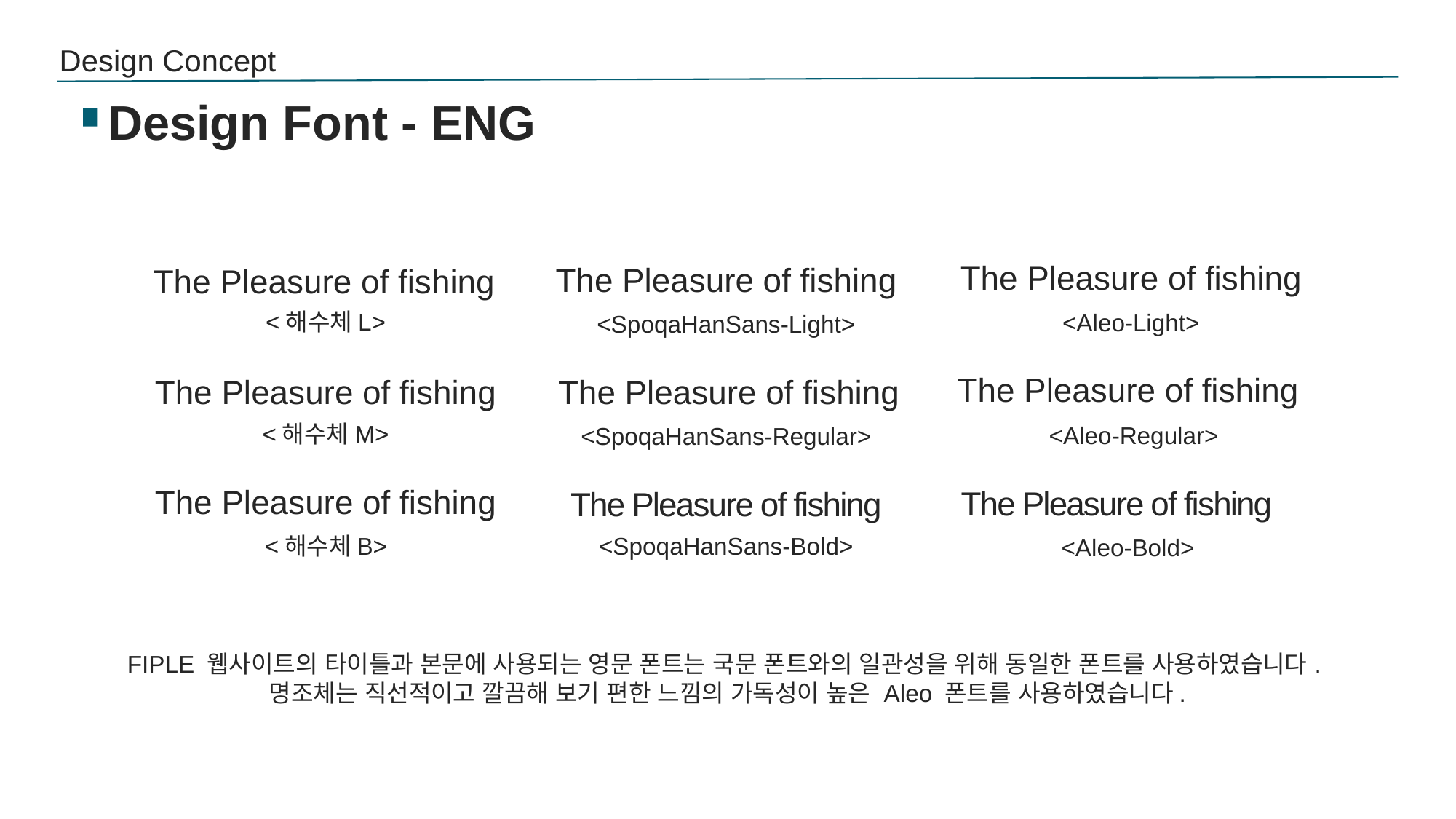

Design Concept
Design Font - ENG

The Pleasure of fishing
<Aleo-Light>
The Pleasure of fishing
<Aleo-Regular>
The Pleasure of fishing
<Aleo-Bold>
The Pleasure of fishing
<해수체L>
The Pleasure of fishing
<해수체M>
The Pleasure of fishing
<해수체B>
The Pleasure of fishing
<SpoqaHanSans-Light>
The Pleasure of fishing
<SpoqaHanSans-Regular>
The Pleasure of fishing
<SpoqaHanSans-Bold>
FIPLE 웹사이트의 타이틀과 본문에 사용되는 영문 폰트는 국문 폰트와의 일관성을 위해 동일한 폰트를 사용하였습니다.
명조체는 직선적이고 깔끔해 보기 편한 느낌의 가독성이 높은 Aleo 폰트를 사용하였습니다.